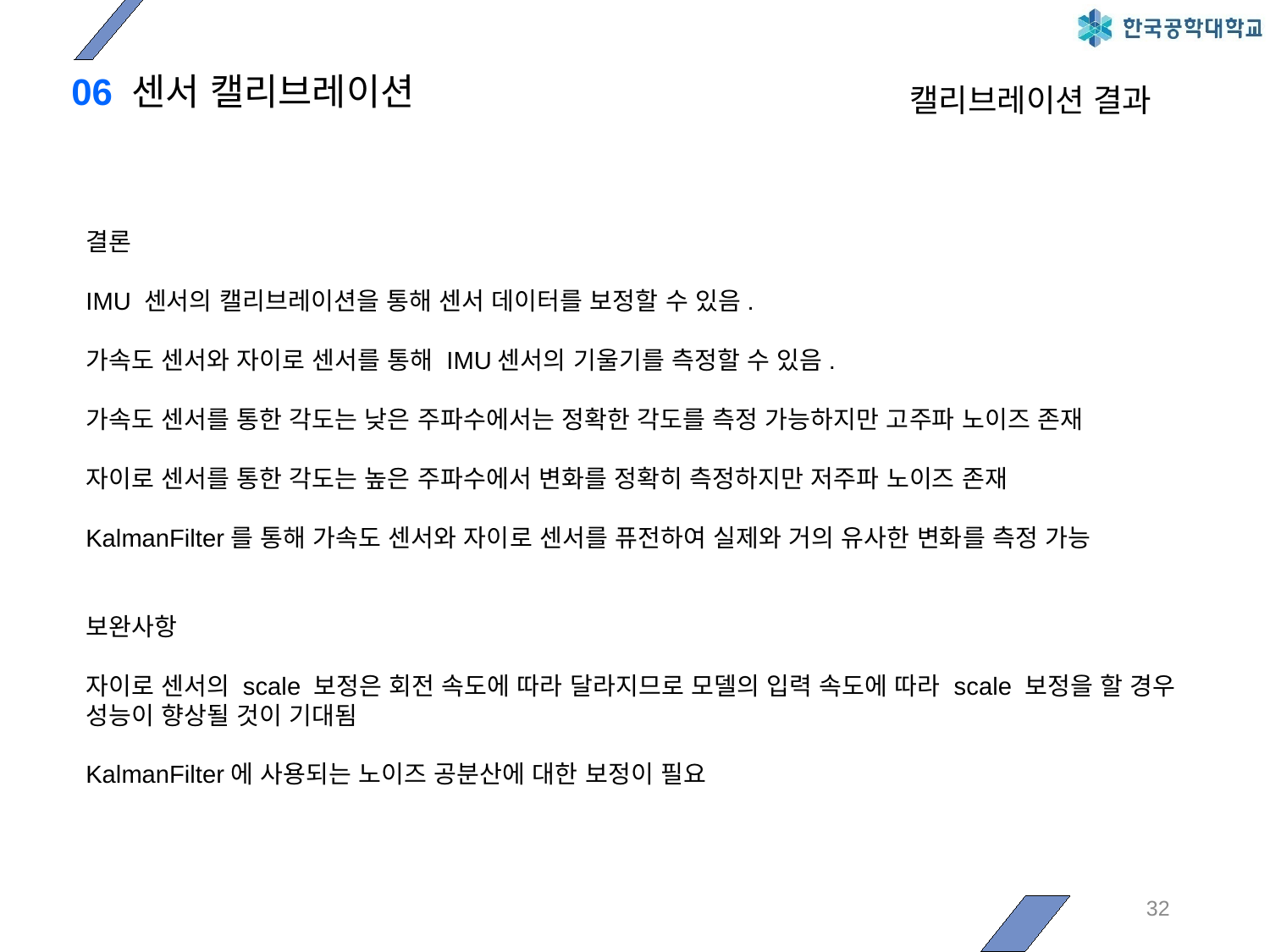

# 06 센서 캘리브레이션
캘리브레이션 결과
결론

IMU 센서의 캘리브레이션을 통해 센서 데이터를 보정할 수 있음.

가속도 센서와 자이로 센서를 통해 IMU센서의 기울기를 측정할 수 있음.

가속도 센서를 통한 각도는 낮은 주파수에서는 정확한 각도를 측정 가능하지만 고주파 노이즈 존재

자이로 센서를 통한 각도는 높은 주파수에서 변화를 정확히 측정하지만 저주파 노이즈 존재

KalmanFilter를 통해 가속도 센서와 자이로 센서를 퓨전하여 실제와 거의 유사한 변화를 측정 가능

보완사항

자이로 센서의 scale 보정은 회전 속도에 따라 달라지므로 모델의 입력 속도에 따라 scale 보정을 할 경우 성능이 향상될 것이 기대됨

KalmanFilter에 사용되는 노이즈 공분산에 대한 보정이 필요

32